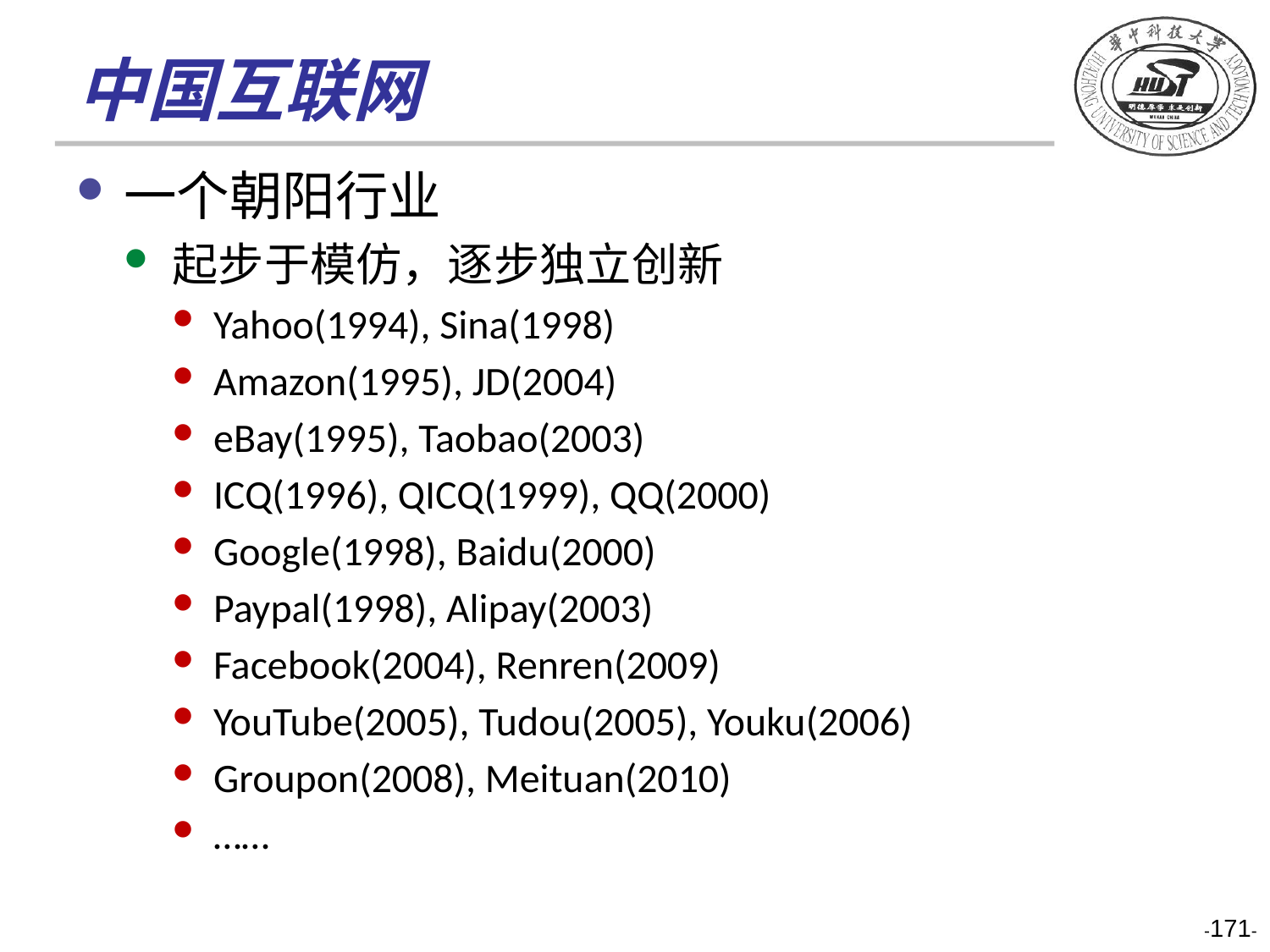

# 中国互联网
一个朝阳行业
起步于模仿，逐步独立创新
Yahoo(1994), Sina(1998)
Amazon(1995), JD(2004)
eBay(1995), Taobao(2003)
ICQ(1996), QICQ(1999), QQ(2000)
Google(1998), Baidu(2000)
Paypal(1998), Alipay(2003)
Facebook(2004), Renren(2009)
YouTube(2005), Tudou(2005), Youku(2006)
Groupon(2008), Meituan(2010)
……
-171-